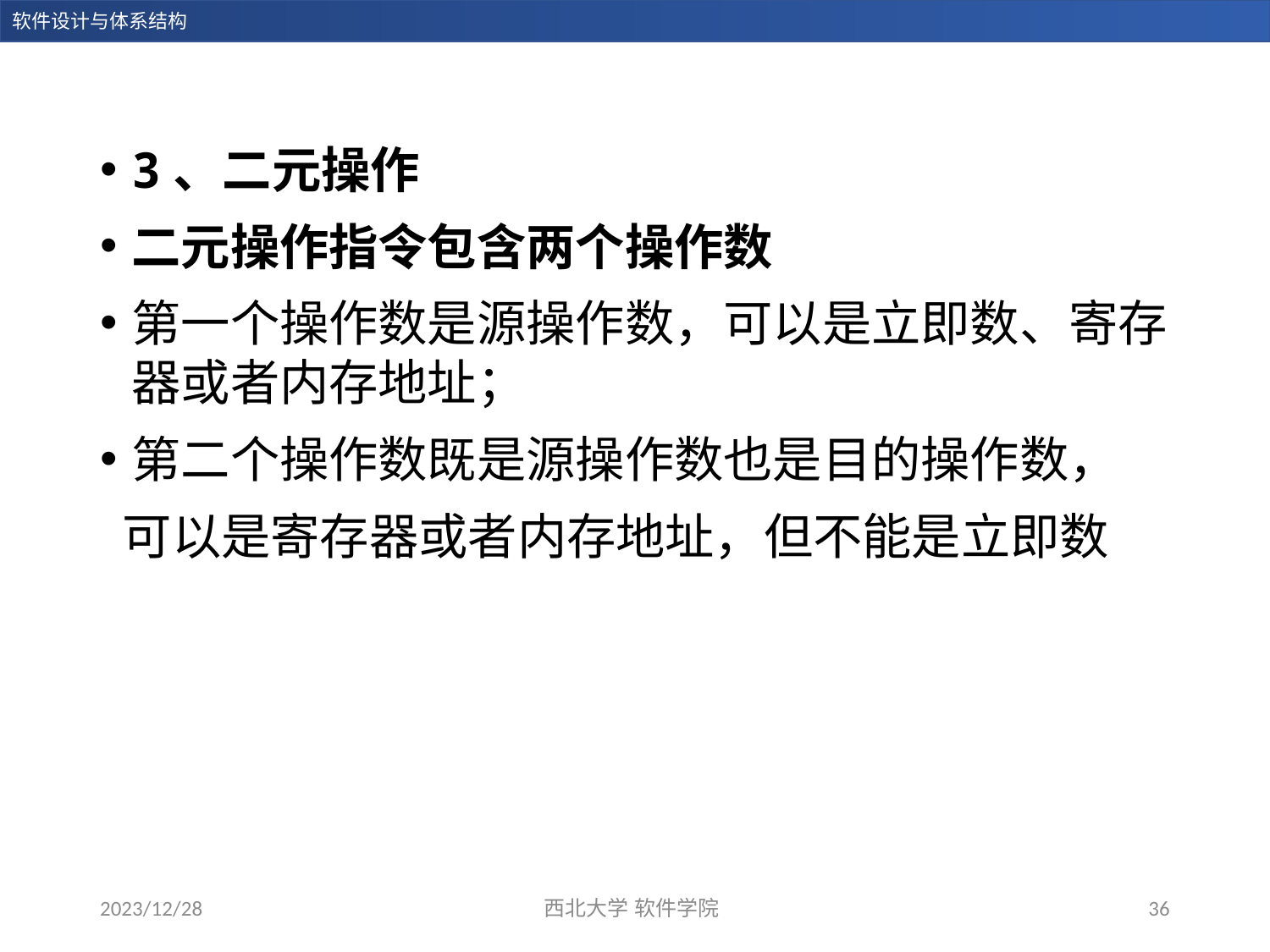

3、二元操作
二元操作指令包含两个操作数
第一个操作数是源操作数，可以是立即数、寄存器或者内存地址；
第二个操作数既是源操作数也是目的操作数，
 可以是寄存器或者内存地址，但不能是立即数
2023/12/28
西北大学 软件学院
36